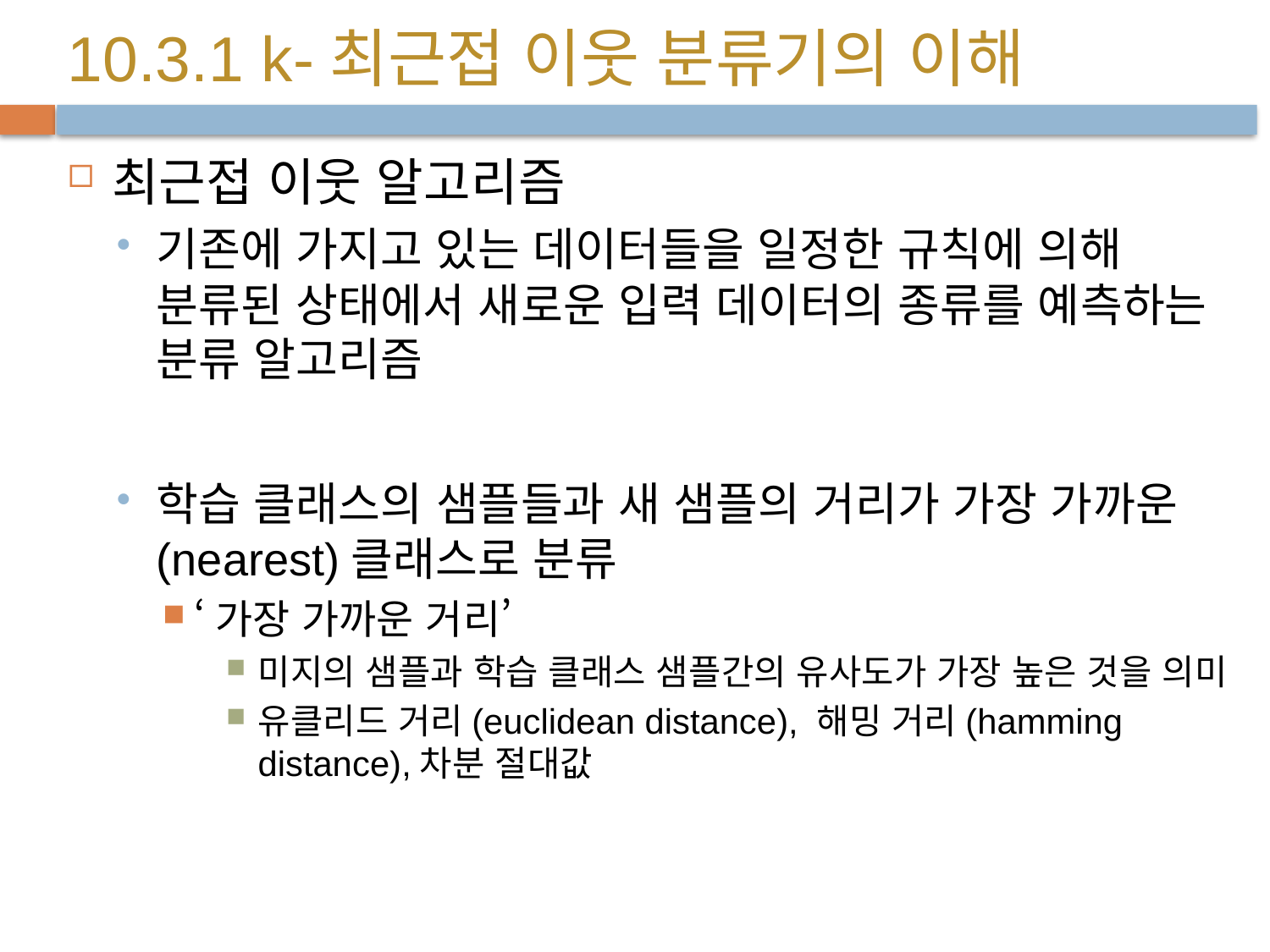

# 10.3.1 k-최근접 이웃 분류기의 이해
최근접 이웃 알고리즘
기존에 가지고 있는 데이터들을 일정한 규칙에 의해 분류된 상태에서 새로운 입력 데이터의 종류를 예측하는 분류 알고리즘

학습 클래스의 샘플들과 새 샘플의 거리가 가장 가까운(nearest)클래스로 분류
‘가장 가까운 거리’
미지의 샘플과 학습 클래스 샘플간의 유사도가 가장 높은 것을 의미
유클리드 거리(euclidean distance), 해밍 거리(hamming distance),차분 절대값